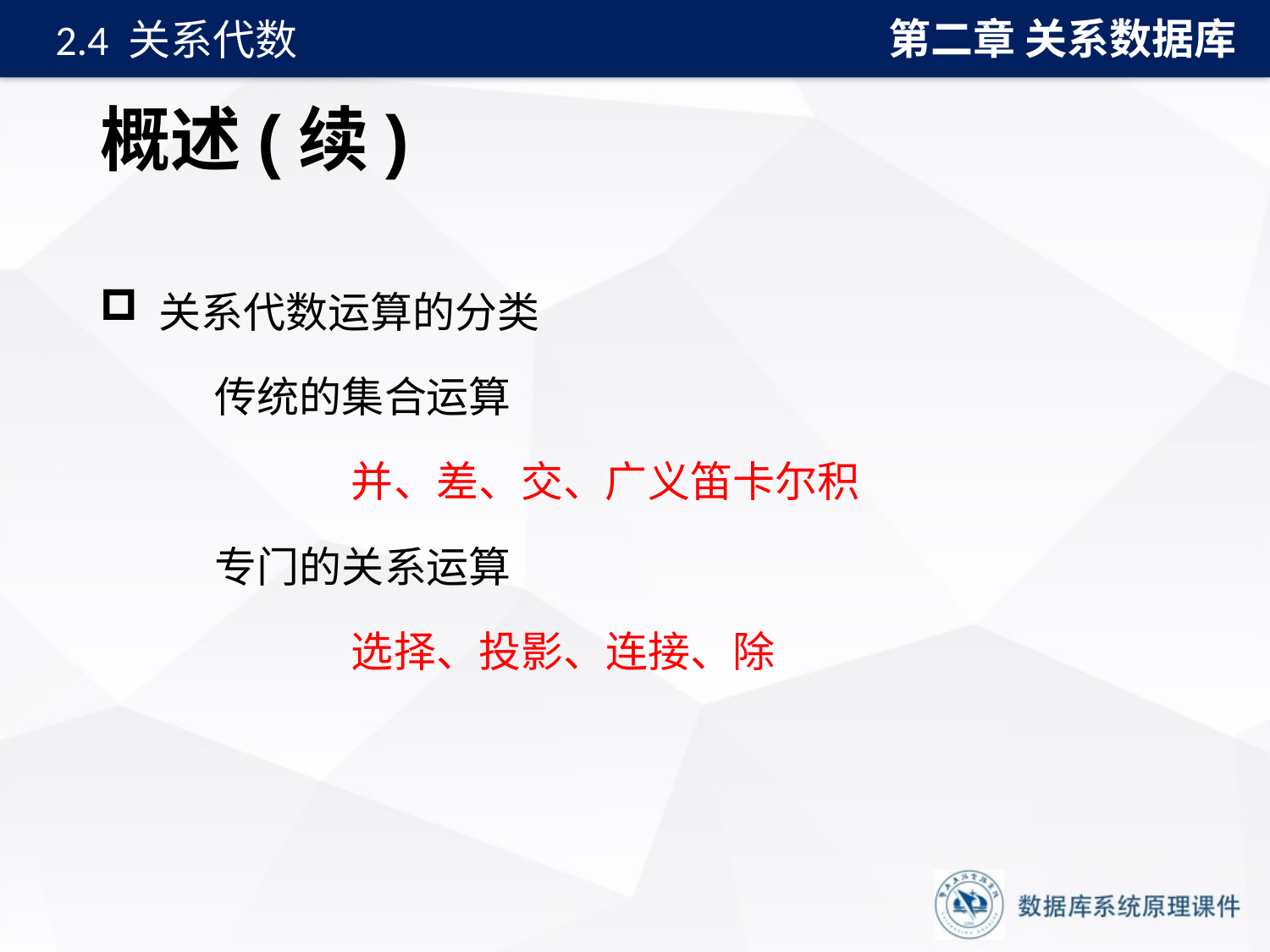

第二章 关系数据库
2.4 关系代数
# 概述(续)
 关系代数运算的分类
	 传统的集合运算
            并、差、交、广义笛卡尔积
	 专门的关系运算
            选择、投影、连接、除